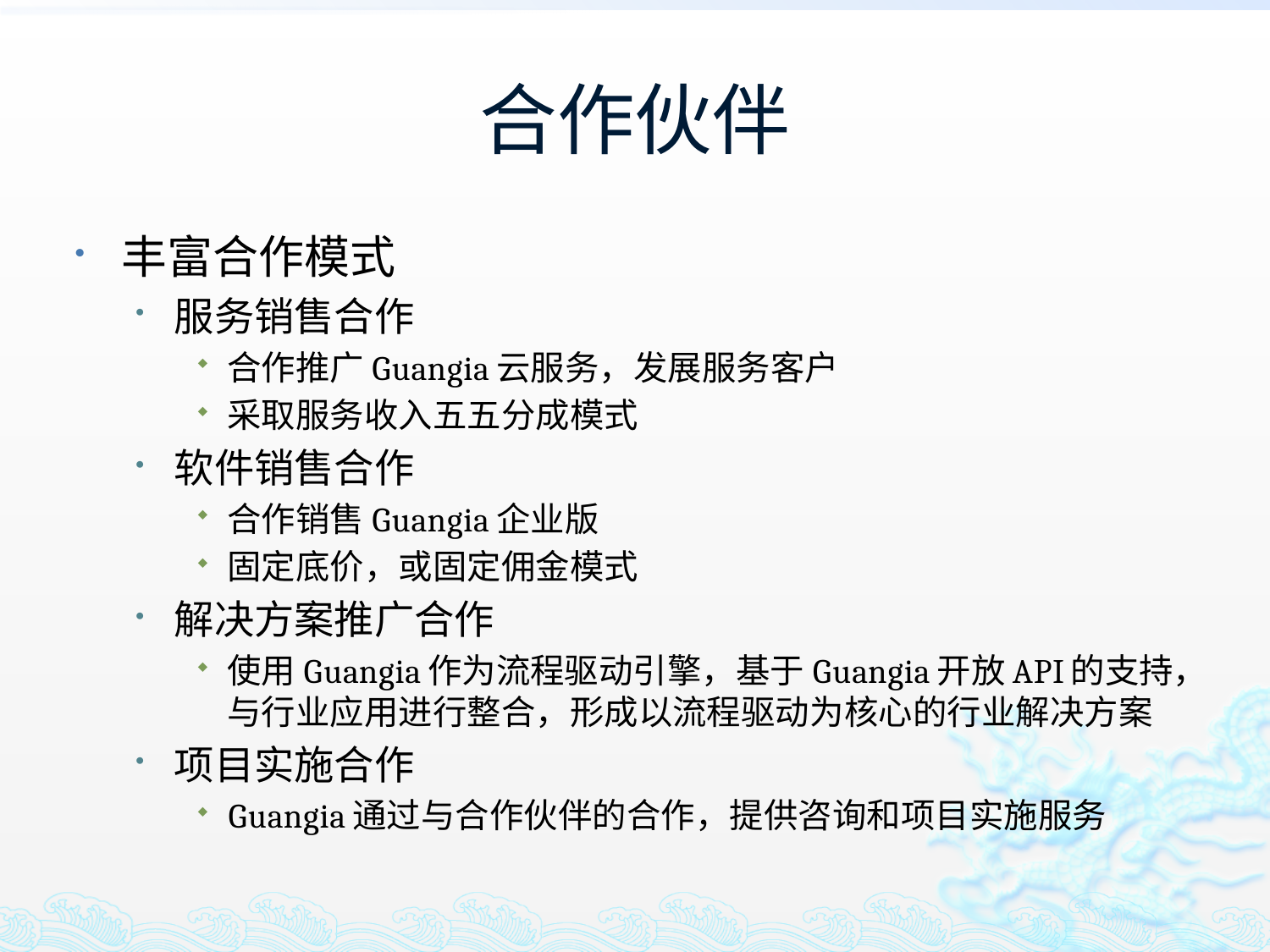

# 合作伙伴
丰富合作模式
服务销售合作
合作推广Guangia云服务，发展服务客户
采取服务收入五五分成模式
软件销售合作
合作销售Guangia企业版
固定底价，或固定佣金模式
解决方案推广合作
使用Guangia作为流程驱动引擎，基于Guangia开放API的支持，与行业应用进行整合，形成以流程驱动为核心的行业解决方案
项目实施合作
Guangia通过与合作伙伴的合作，提供咨询和项目实施服务